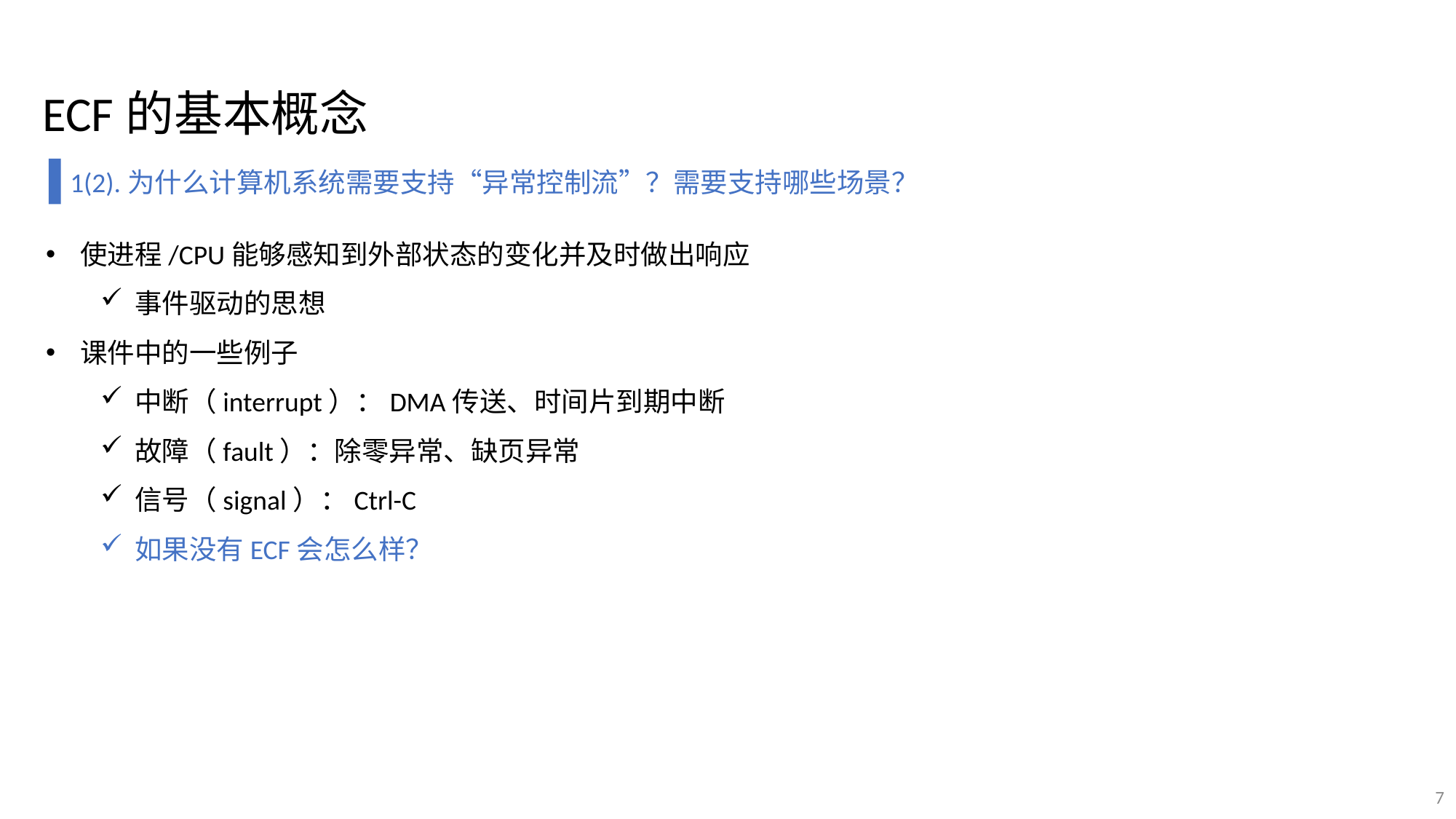

ECF的基本概念

1(2).为什么计算机系统需要支持“异常控制流”？需要支持哪些场景？
使进程/CPU能够感知到外部状态的变化并及时做出响应
事件驱动的思想
课件中的一些例子
中断（interrupt）：DMA传送、时间片到期中断
故障（fault）：除零异常、缺页异常
信号（signal）：Ctrl-C
如果没有ECF会怎么样？
7